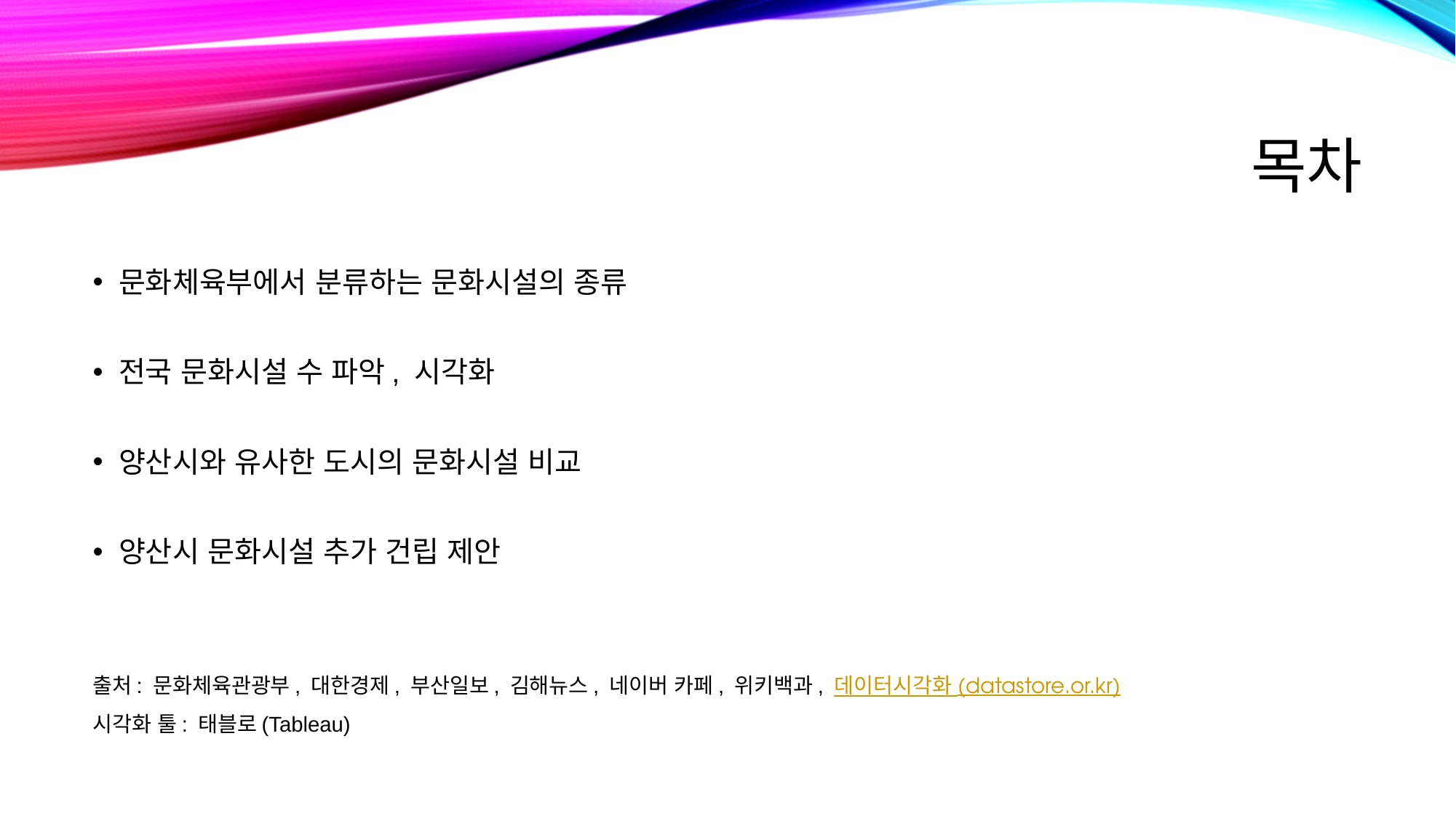

# 목차
문화체육부에서 분류하는 문화시설의 종류

전국 문화시설 수 파악, 시각화

양산시와 유사한 도시의 문화시설 비교

양산시 문화시설 추가 건립 제안

출처: 문화체육관광부, 대한경제, 부산일보, 김해뉴스, 네이버 카페, 위키백과, 데이터시각화 (datastore.or.kr)
시각화 툴: 태블로(Tableau)